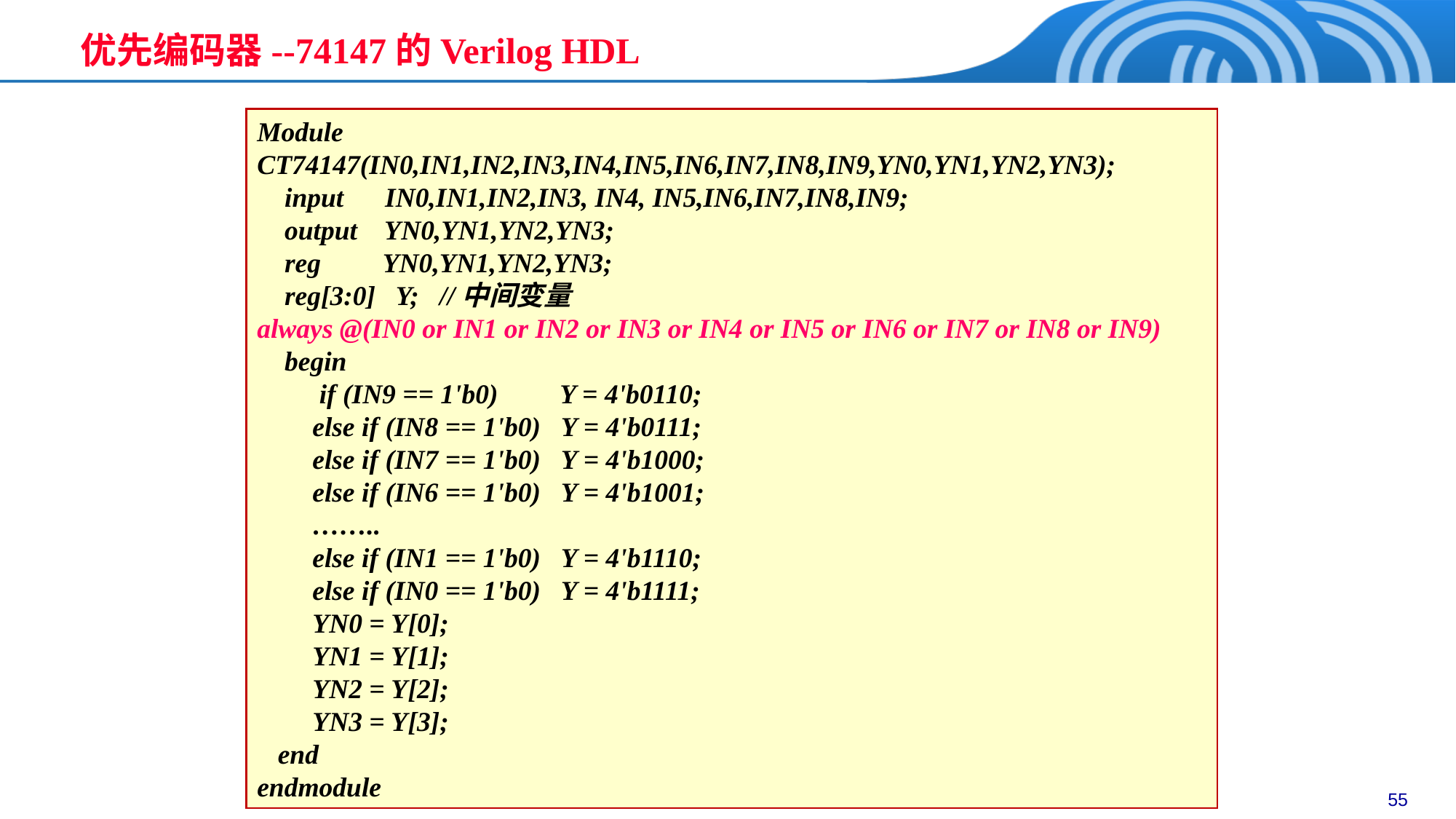

# 优先编码器--74147的Verilog HDL
Module CT74147(IN0,IN1,IN2,IN3,IN4,IN5,IN6,IN7,IN8,IN9,YN0,YN1,YN2,YN3);
    input      IN0,IN1,IN2,IN3, IN4, IN5,IN6,IN7,IN8,IN9;
    output    YN0,YN1,YN2,YN3;
    reg         YN0,YN1,YN2,YN3;
    reg[3:0]   Y;   //中间变量
always @(IN0 or IN1 or IN2 or IN3 or IN4 or IN5 or IN6 or IN7 or IN8 or IN9)
    begin
         if (IN9 == 1'b0)         Y = 4'b0110;
        else if (IN8 == 1'b0)   Y = 4'b0111;
        else if (IN7 == 1'b0)   Y = 4'b1000;
        else if (IN6 == 1'b0)   Y = 4'b1001;
        ……..
        else if (IN1 == 1'b0)   Y = 4'b1110;
        else if (IN0 == 1'b0)   Y = 4'b1111;
        YN0 = Y[0];
        YN1 = Y[1];
        YN2 = Y[2];
        YN3 = Y[3];
   end
endmodule